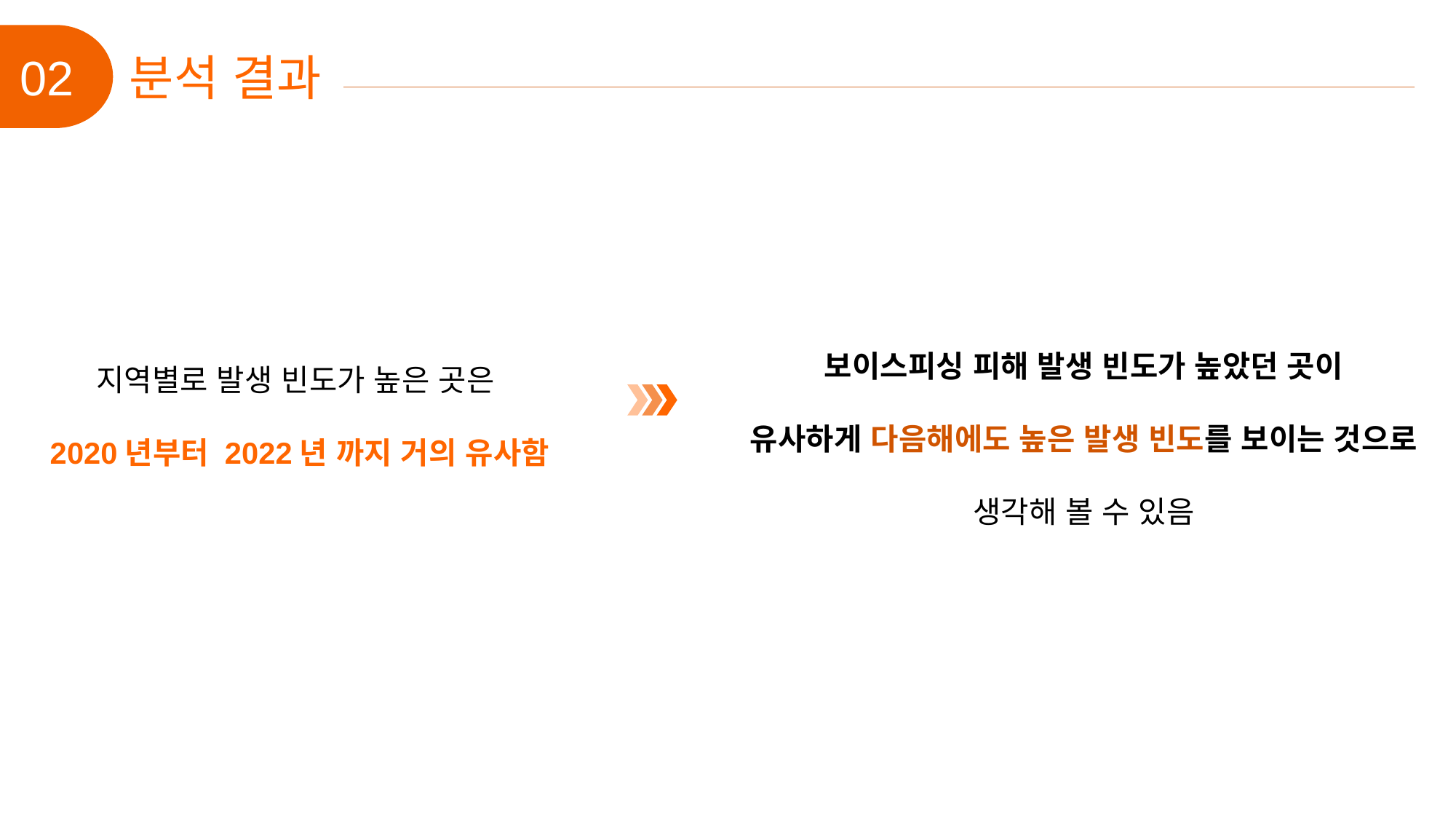

02
분석 결과
보이스피싱 피해 발생 빈도가 높았던 곳이
유사하게 다음해에도 높은 발생 빈도를 보이는 것으로 생각해 볼 수 있음
지역별로 발생 빈도가 높은 곳은
2020년부터 2022년 까지 거의 유사함